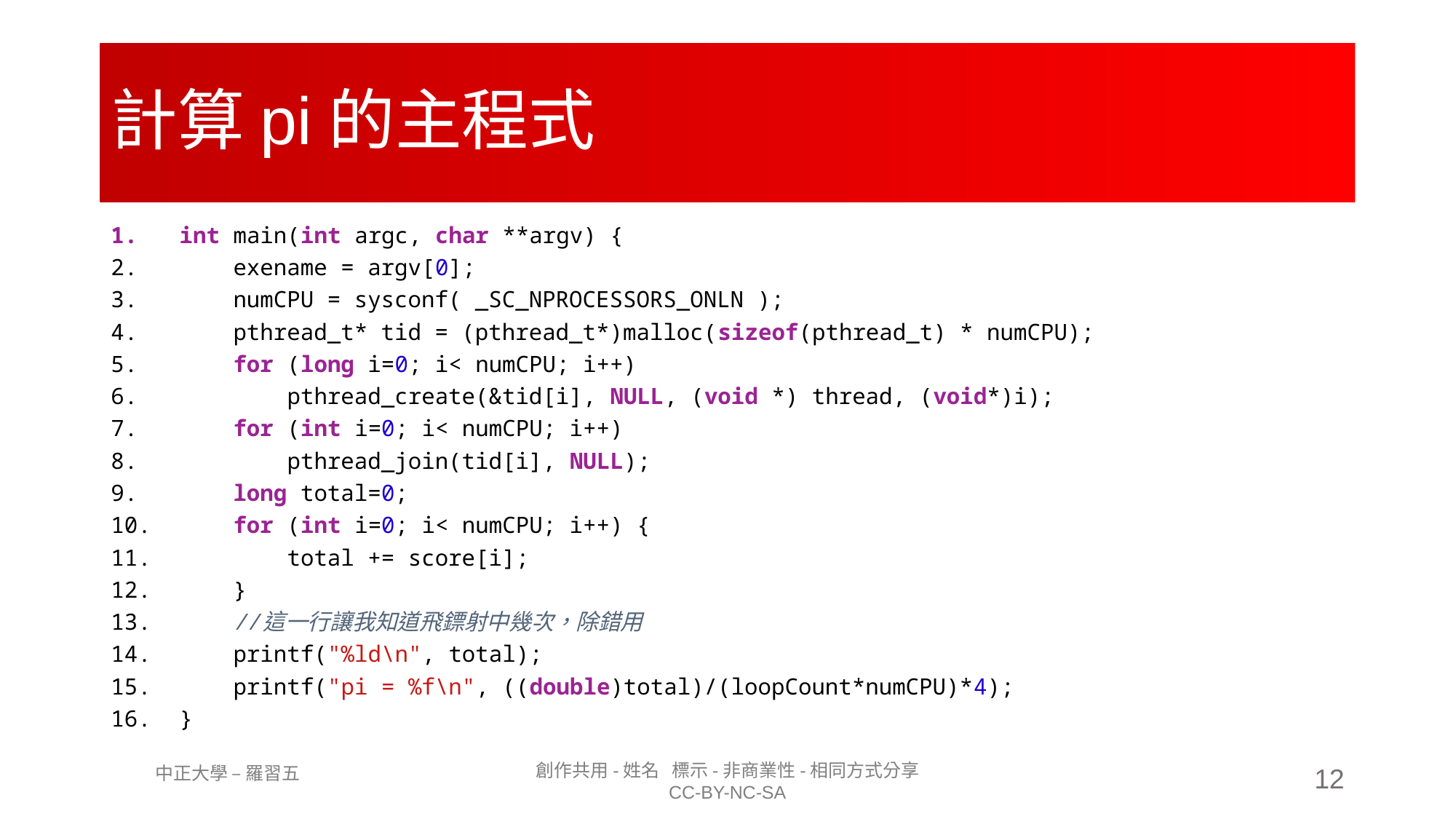

# 計算pi的主程式
int main(int argc, char **argv) {
    exename = argv[0];
    numCPU = sysconf( _SC_NPROCESSORS_ONLN );
    pthread_t* tid = (pthread_t*)malloc(sizeof(pthread_t) * numCPU);
    for (long i=0; i< numCPU; i++)
        pthread_create(&tid[i], NULL, (void *) thread, (void*)i);
    for (int i=0; i< numCPU; i++)
        pthread_join(tid[i], NULL);
    long total=0;
    for (int i=0; i< numCPU; i++) {
        total += score[i];
    }
    //這一行讓我知道飛鏢射中幾次，除錯用
    printf("%ld\n", total);
    printf("pi = %f\n", ((double)total)/(loopCount*numCPU)*4);
}